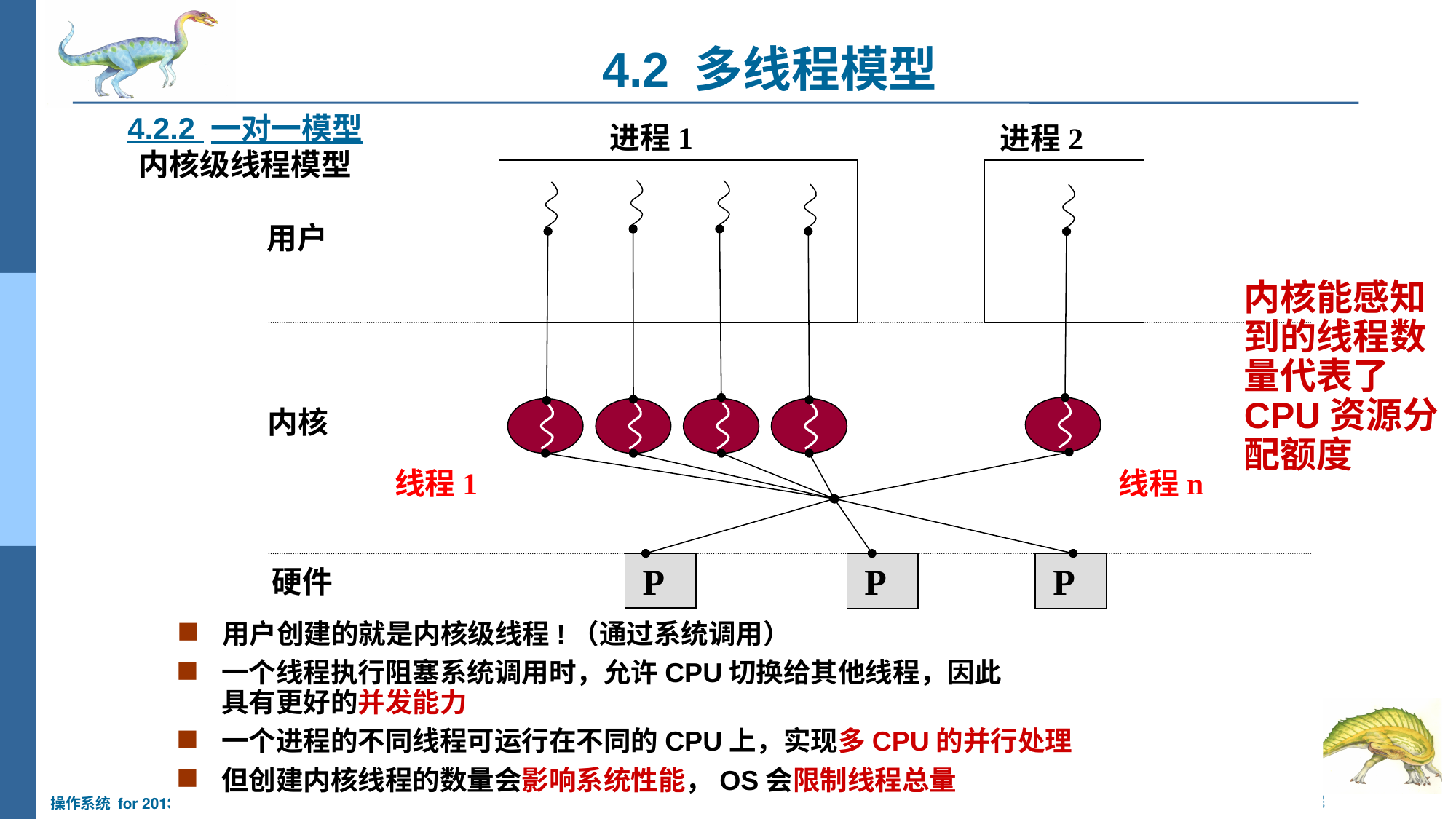

4.2 多线程模型
进程1
进程2

用户

内核

线程1
线程n

P

P

P
硬件
4.2.2 一对一模型
内核级线程模型
内核能感知到的线程数量代表了CPU资源分配额度
用户创建的就是内核级线程!（通过系统调用）
一个线程执行阻塞系统调用时，允许CPU切换给其他线程，因此
具有更好的并发能力
一个进程的不同线程可运行在不同的CPU上，实现多CPU的并行处理
但创建内核线程的数量会影响系统性能，OS会限制线程总量